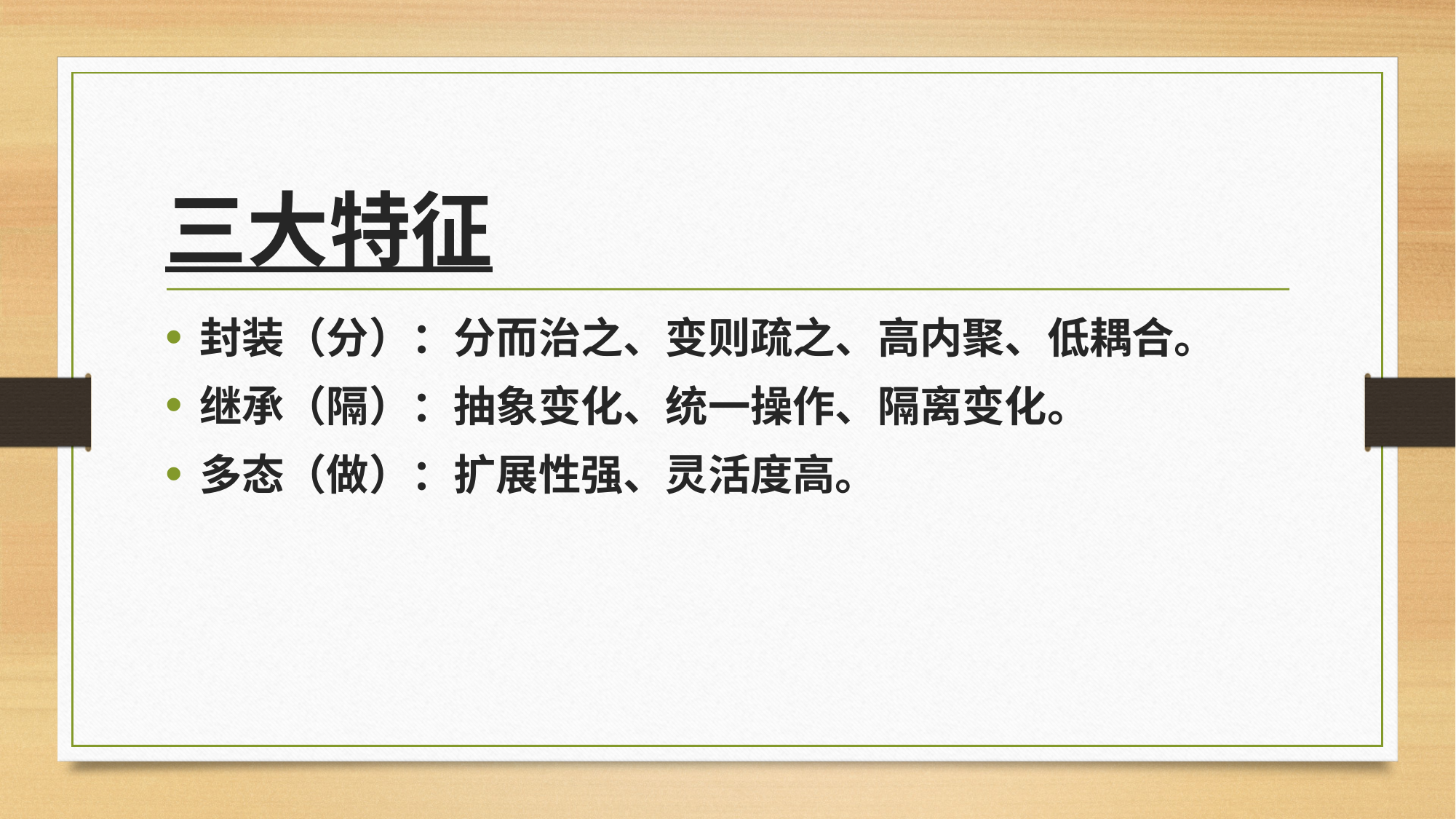

三大特征
封装（分）：分而治之、变则疏之、高内聚、低耦合。
继承（隔）：抽象变化、统一操作、隔离变化。
多态（做）：扩展性强、灵活度高。